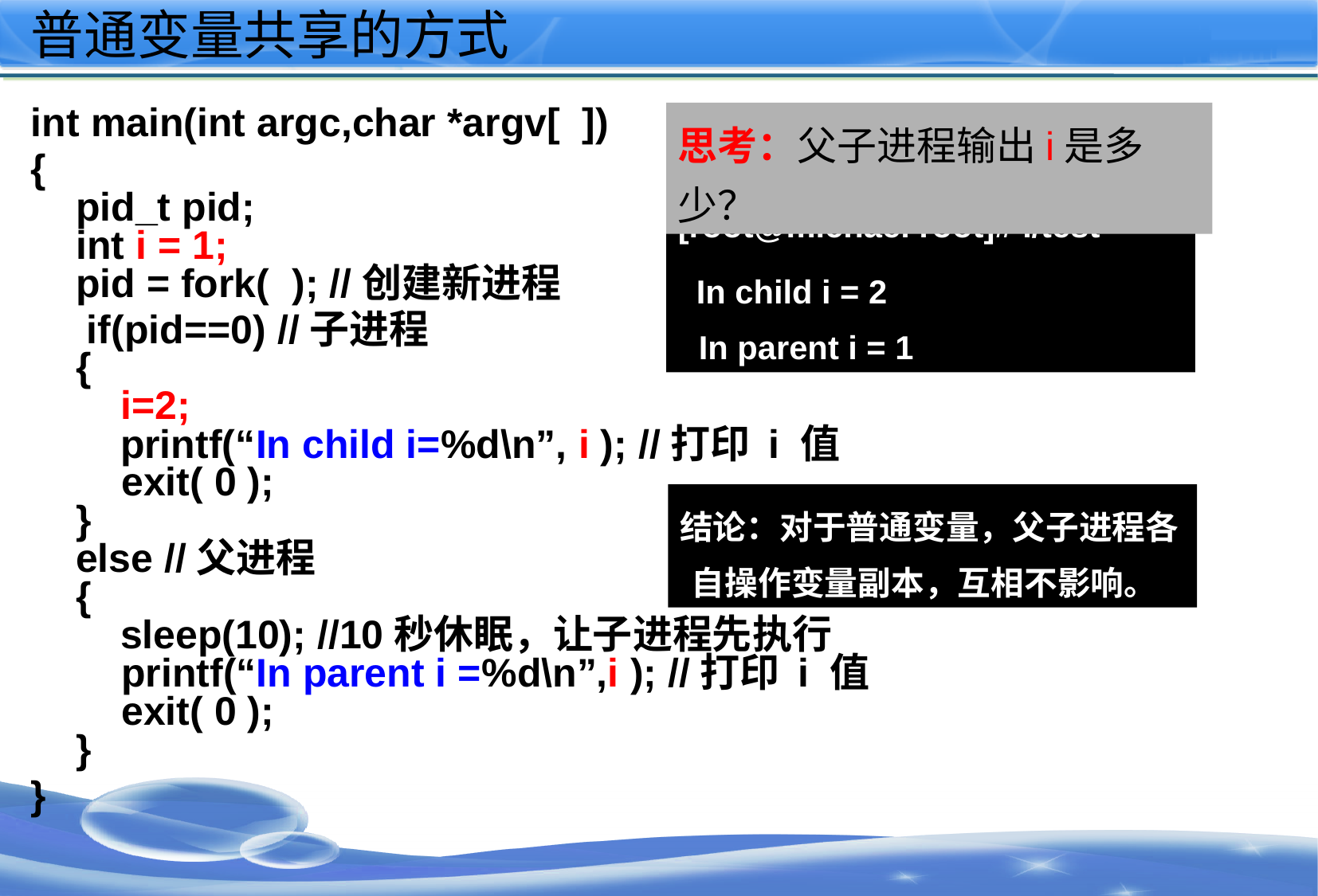

# 普通变量共享的方式
int main(int argc,char *argv[  ])
{
pid_t pid;
int i = 1;
pid = fork(  ); //创建新进程
     if(pid==0) //子进程
{
    i=2;
    printf(“In child i=%d\n”, i ); //打印 i 值
    exit( 0 );
}
else //父进程
{
    sleep(10); //10秒休眠，让子进程先执行
    printf(“In parent i =%d\n”,i ); //打印 i 值
    exit( 0 );
}
}
思考：父子进程输出i是多少？
[root@michael root]# ./test
  In child i = 2
 In parent i = 1
结论：对于普通变量，父子进程各自操作变量副本，互相不影响。